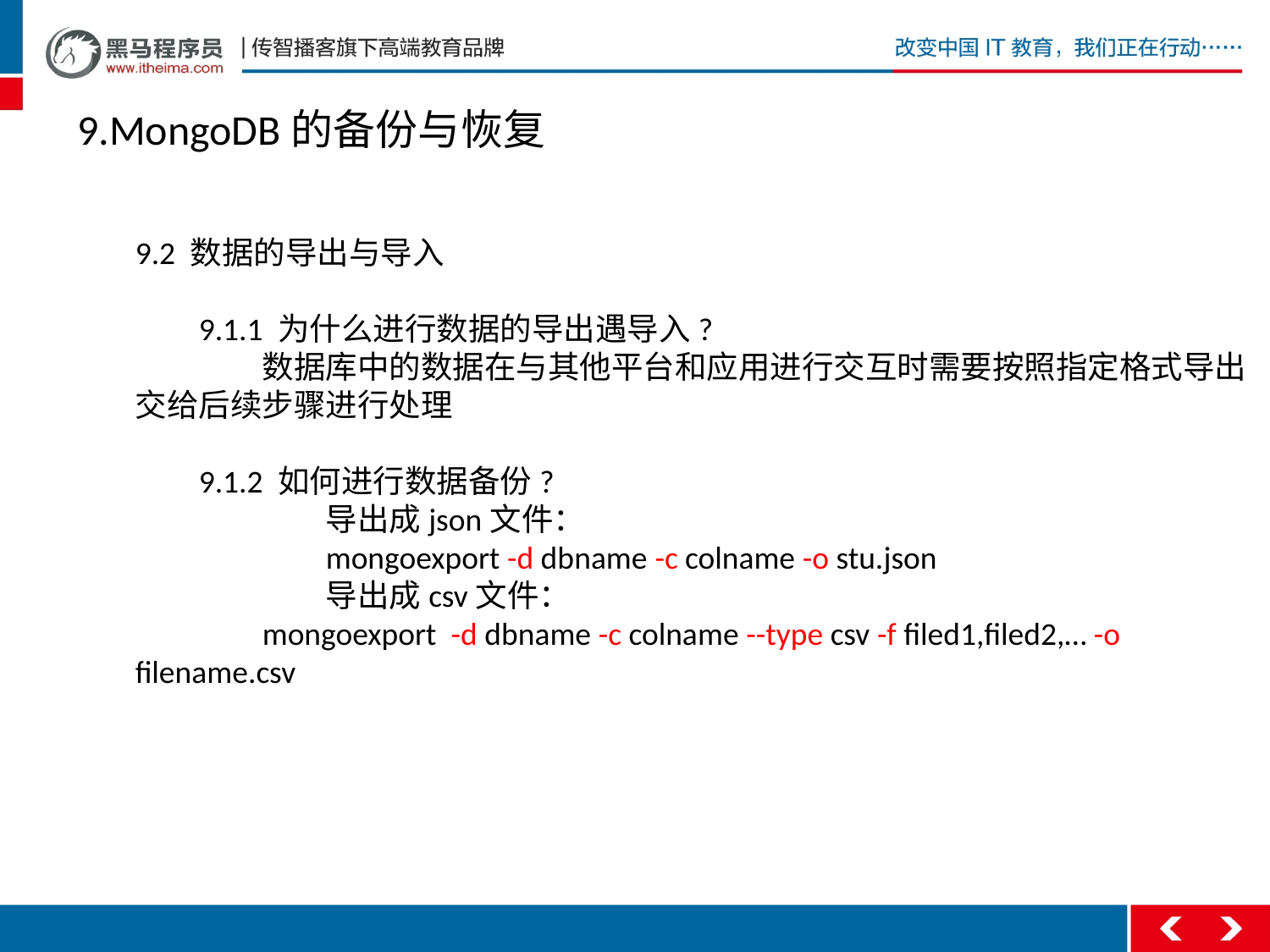

9.MongoDB的备份与恢复
9.2 数据的导出与导入

9.1.1 为什么进行数据的导出遇导入?
	数据库中的数据在与其他平台和应用进行交互时需要按照指定格式导出交给后续步骤进行处理

9.1.2 如何进行数据备份?
	导出成json文件：
	mongoexport -d dbname -c colname -o stu.json
	导出成csv文件：
	mongoexport  -d dbname -c colname --type csv -f filed1,filed2,… -o filename.csv